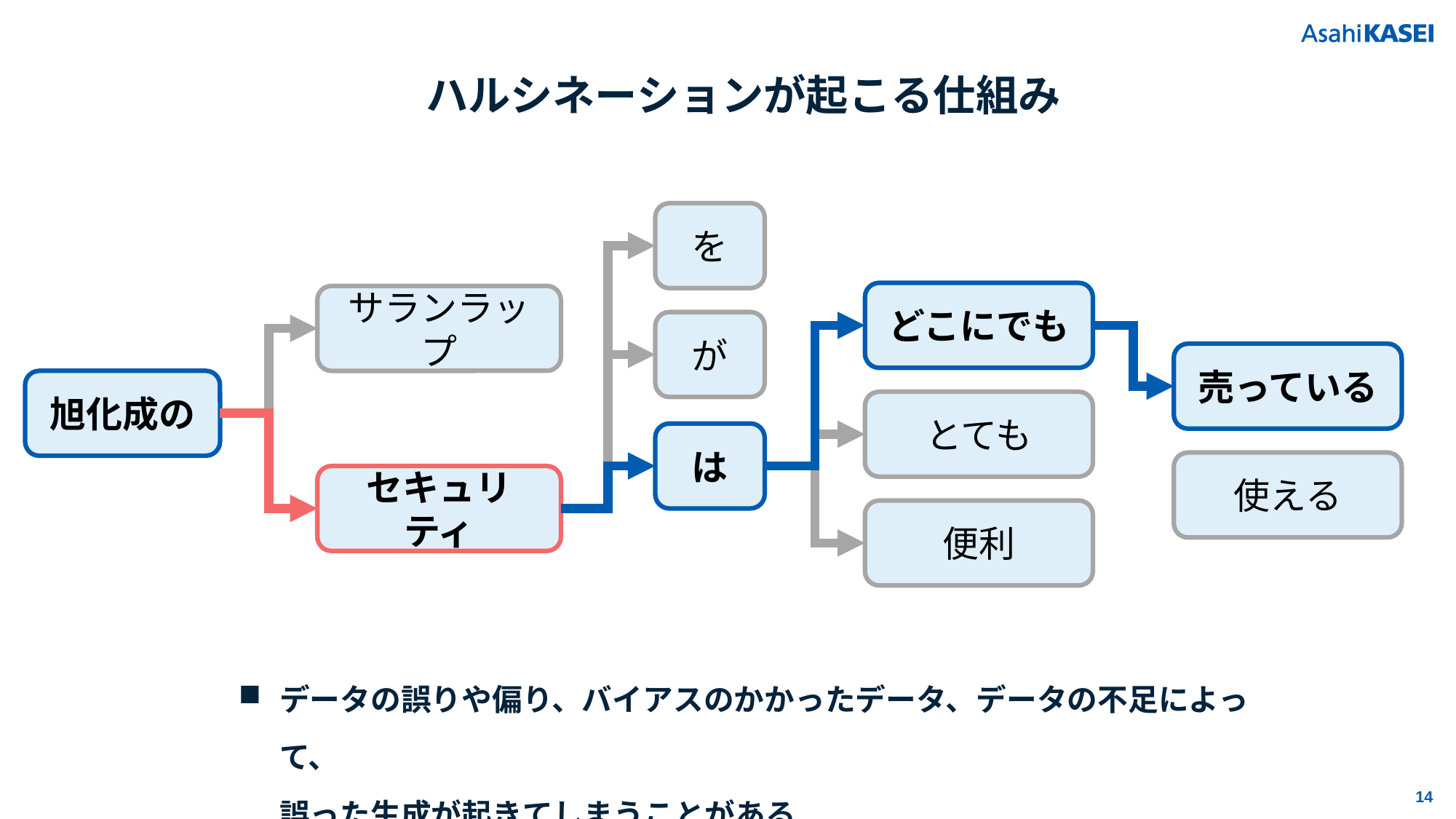

ハルシネーションが起こる仕組み
を
どこにでも
サランラップ
が
売っている
旭化成の
とても
は
使える
セキュリティ
便利
データの誤りや偏り、バイアスのかかったデータ、データの不足によって、
誤った生成が起きてしまうことがある
14